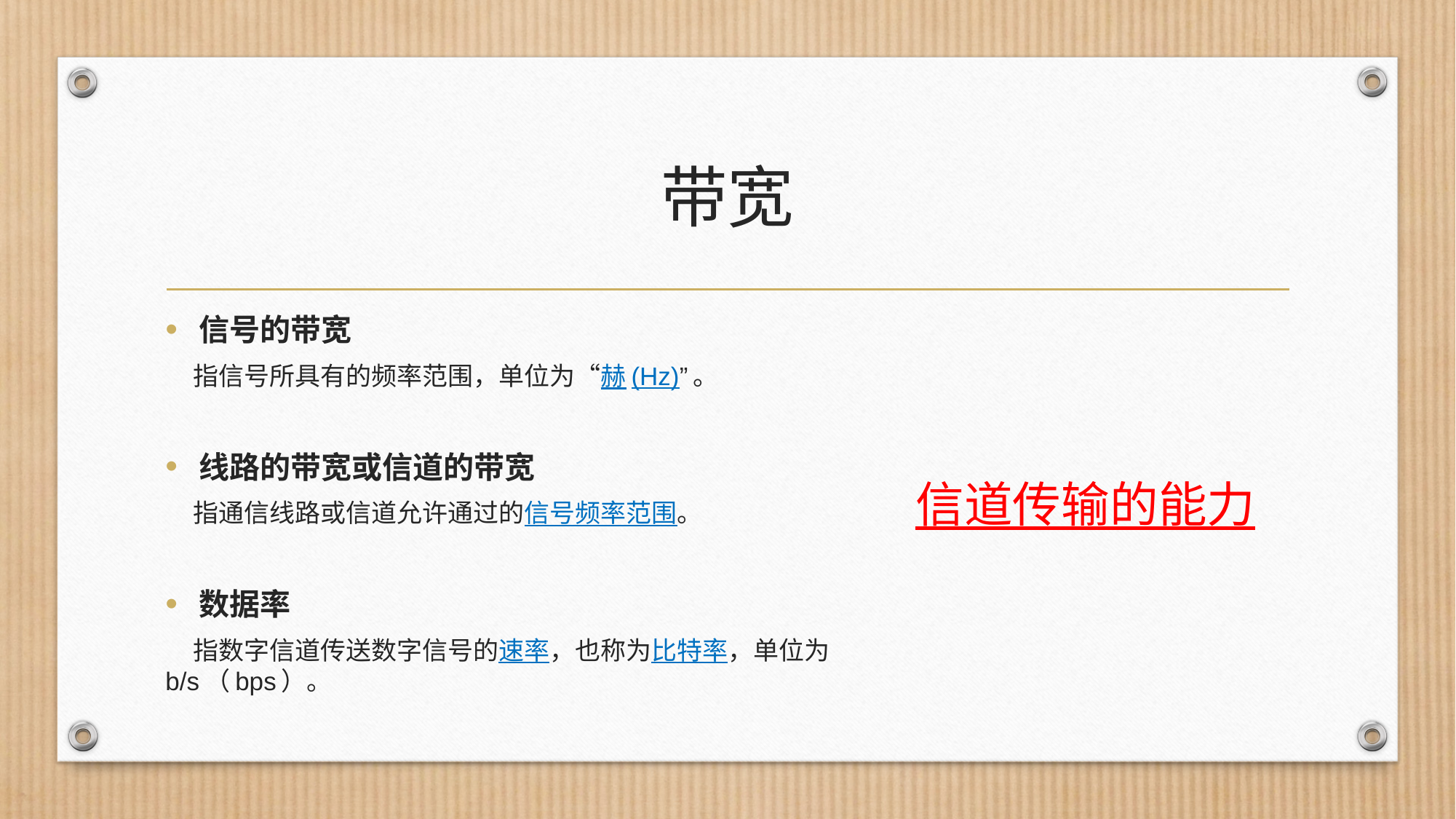

# 带宽
信号的带宽
    指信号所具有的频率范围，单位为“赫(Hz)”。

线路的带宽或信道的带宽
    指通信线路或信道允许通过的信号频率范围。

数据率
    指数字信道传送数字信号的速率，也称为比特率，单位为b/s（bps）。

信道传输的能力